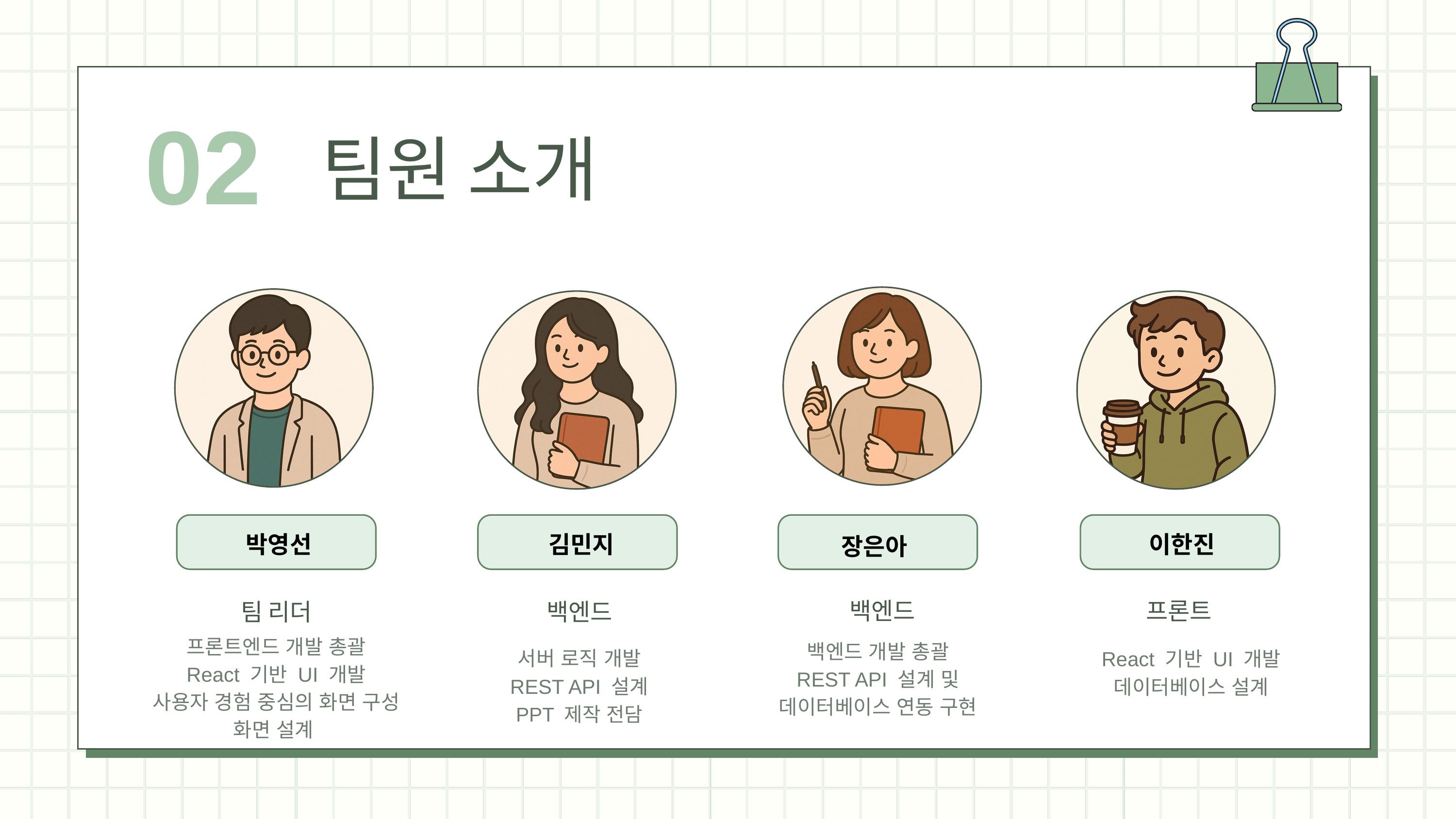

02
팀원 소개

박영선
김민지
이한진
장은아
백엔드
프론트
팀 리더
백엔드
프론트엔드 개발 총괄
React 기반 UI 개발
사용자 경험 중심의 화면 구성
화면 설계
백엔드 개발 총괄
REST API 설계 및 데이터베이스 연동 구현
서버 로직 개발
REST API 설계
PPT 제작 전담
React 기반 UI 개발
데이터베이스 설계